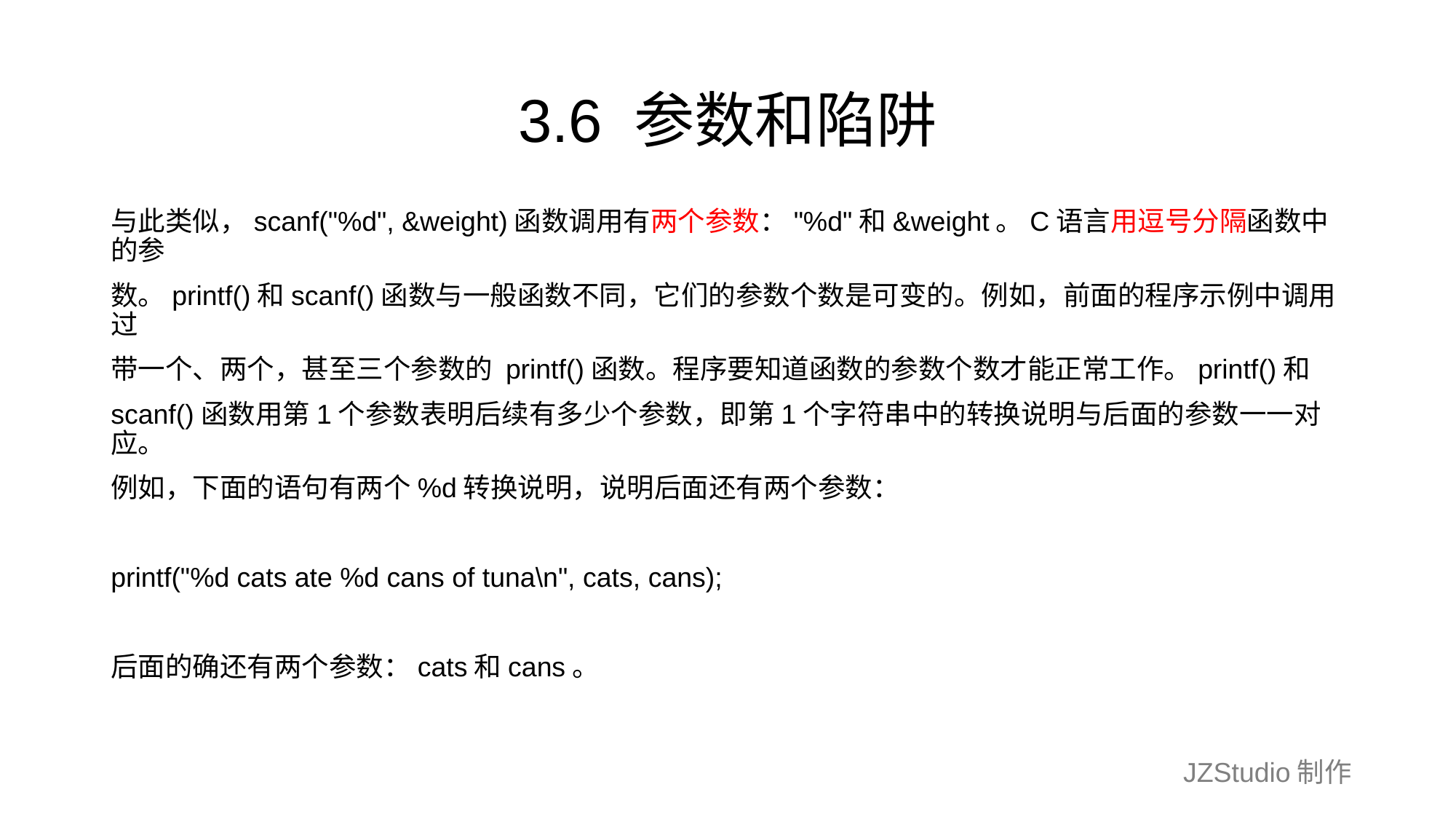

# 3.6 参数和陷阱
与此类似，scanf("%d", &weight)函数调用有两个参数："%d"和&weight。C语言用逗号分隔函数中的参
数。printf()和scanf()函数与一般函数不同，它们的参数个数是可变的。例如，前面的程序示例中调用过
带一个、两个，甚至三个参数的 printf()函数。程序要知道函数的参数个数才能正常工作。printf()和
scanf()函数用第1个参数表明后续有多少个参数，即第1个字符串中的转换说明与后面的参数一一对应。
例如，下面的语句有两个%d转换说明，说明后面还有两个参数：

printf("%d cats ate %d cans of tuna\n", cats, cans);

后面的确还有两个参数：cats和cans。